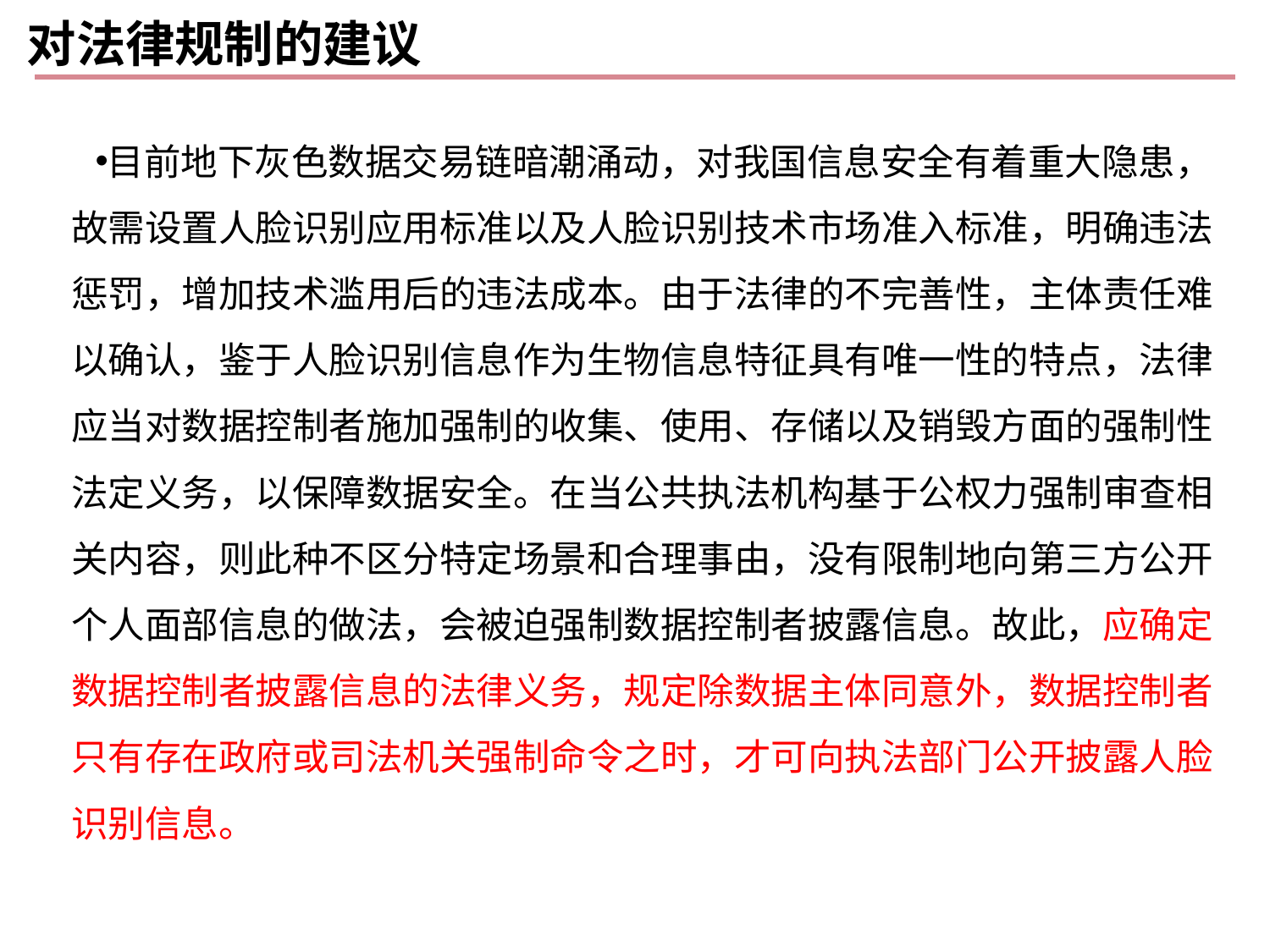

# 对法律规制的建议
目前地下灰色数据交易链暗潮涌动，对我国信息安全有着重大隐患，故需设置人脸识别应用标准以及人脸识别技术市场准入标准，明确违法惩罚，增加技术滥用后的违法成本。由于法律的不完善性，主体责任难以确认，鉴于人脸识别信息作为生物信息特征具有唯一性的特点，法律应当对数据控制者施加强制的收集、使用、存储以及销毁方面的强制性法定义务，以保障数据安全。在当公共执法机构基于公权力强制审查相关内容，则此种不区分特定场景和合理事由，没有限制地向第三方公开个人面部信息的做法，会被迫强制数据控制者披露信息。故此，应确定数据控制者披露信息的法律义务，规定除数据主体同意外，数据控制者只有存在政府或司法机关强制命令之时，才可向执法部门公开披露人脸识别信息。